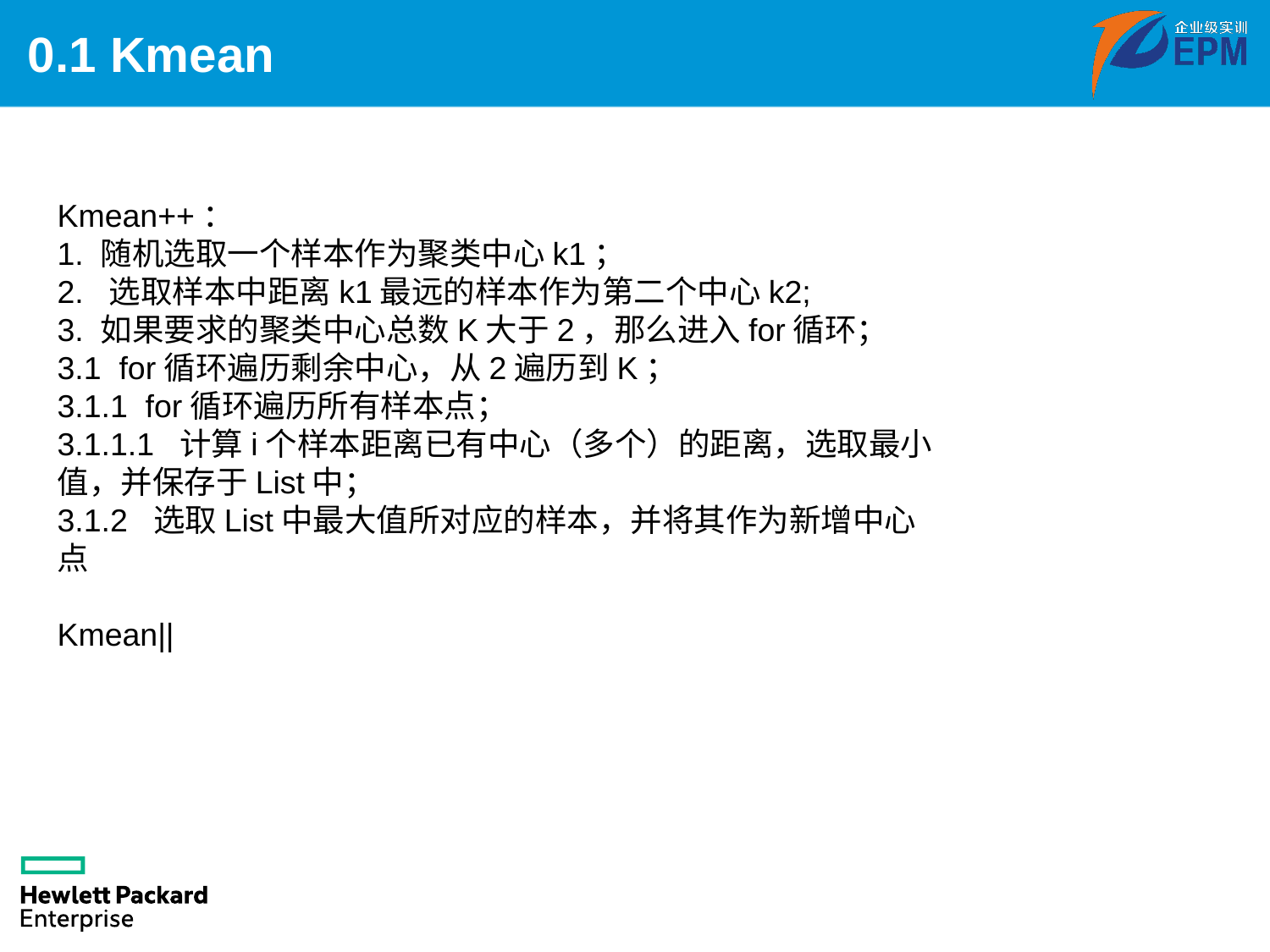

# 0.1 Kmean
Kmean++：
1. 随机选取一个样本作为聚类中心k1；
2.  选取样本中距离k1最远的样本作为第二个中心k2;
3. 如果要求的聚类中心总数K大于2，那么进入for循环；
3.1  for循环遍历剩余中心，从2遍历到K；
3.1.1  for循环遍历所有样本点；
3.1.1.1  计算i个样本距离已有中心（多个）的距离，选取最小值，并保存于List中；
3.1.2  选取List中最大值所对应的样本，并将其作为新增中心点

Kmean||